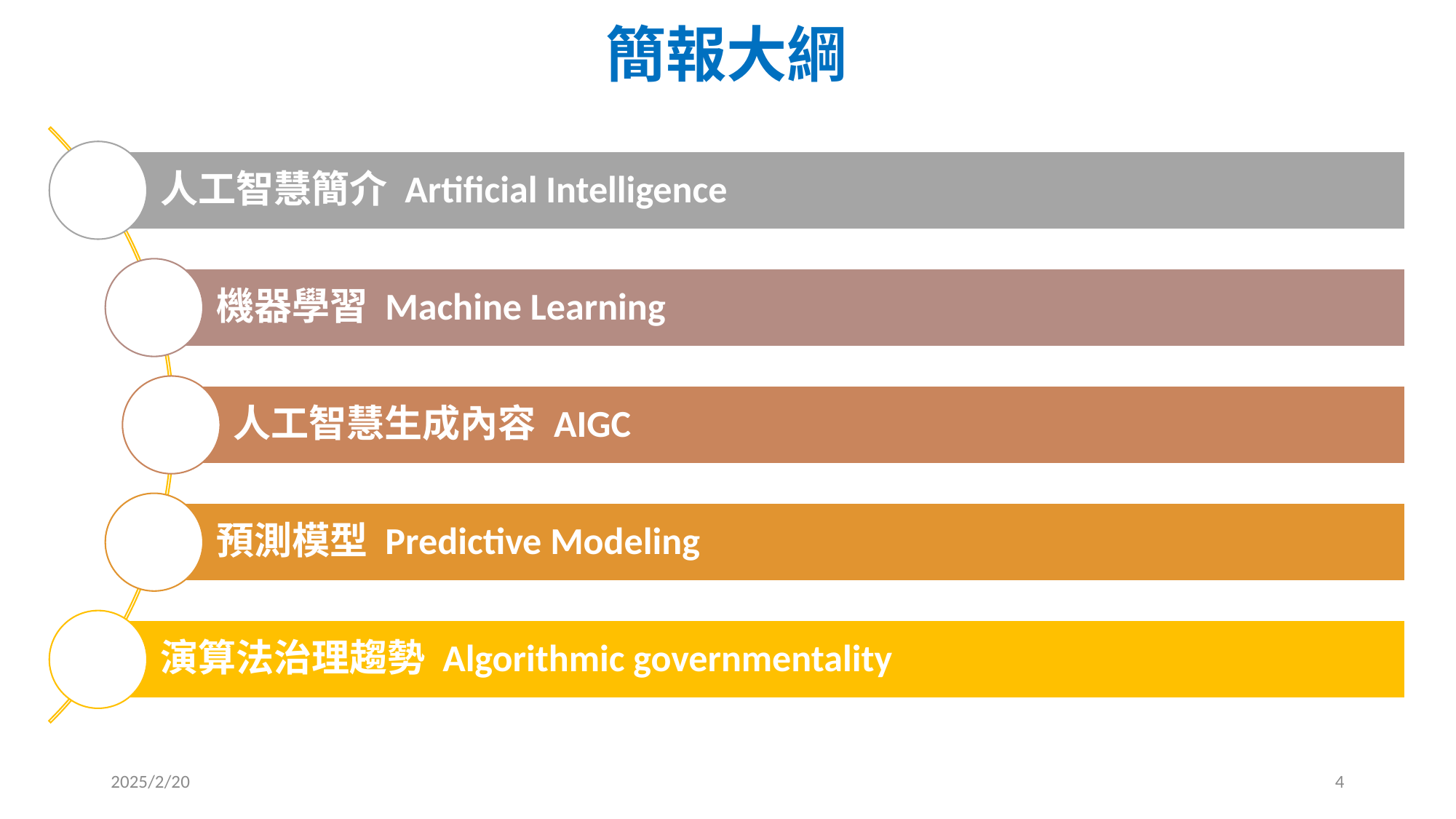

# 簡報大綱
人工智慧簡介 Artificial Intelligence
機器學習 Machine Learning
人工智慧生成內容 AIGC
預測模型 Predictive Modeling
演算法治理趨勢 Algorithmic governmentality
2025/2/20
4